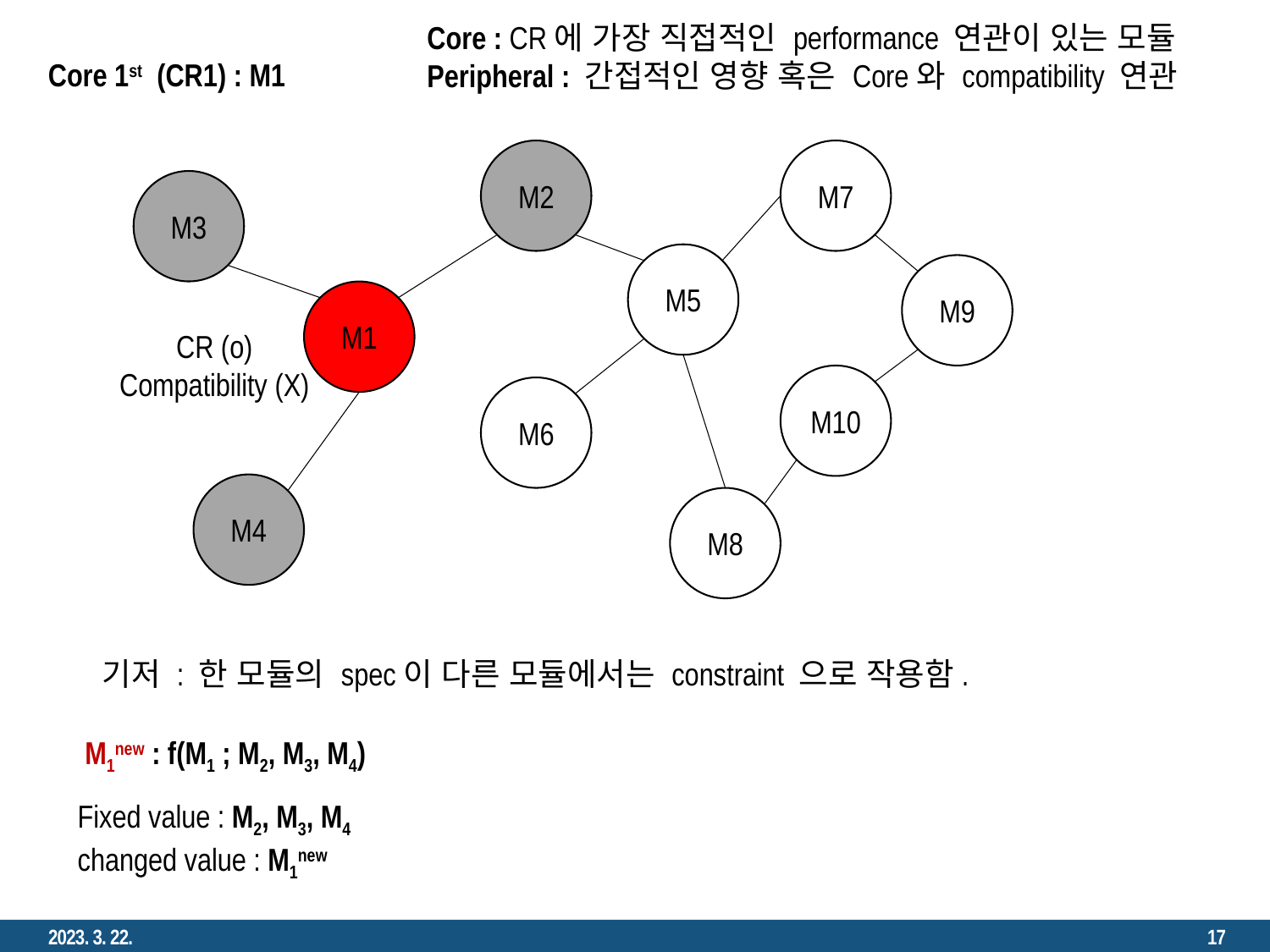

Core : CR에 가장 직접적인 performance 연관이 있는 모듈
Peripheral : 간접적인 영향 혹은 Core와 compatibility 연관
Core 1st  (CR1) : M1
M2
M7
M3
M5
M9
M1
CR (o)
Compatibility (X)
M10
M6
M4
M8
기저 : 한 모듈의 spec이 다른 모듈에서는 constraint 으로 작용함.
M1new : f(M1 ; M2, M3, M4)
Fixed value : M2, M3, M4
changed value : M1new
2023. 3. 22.
17